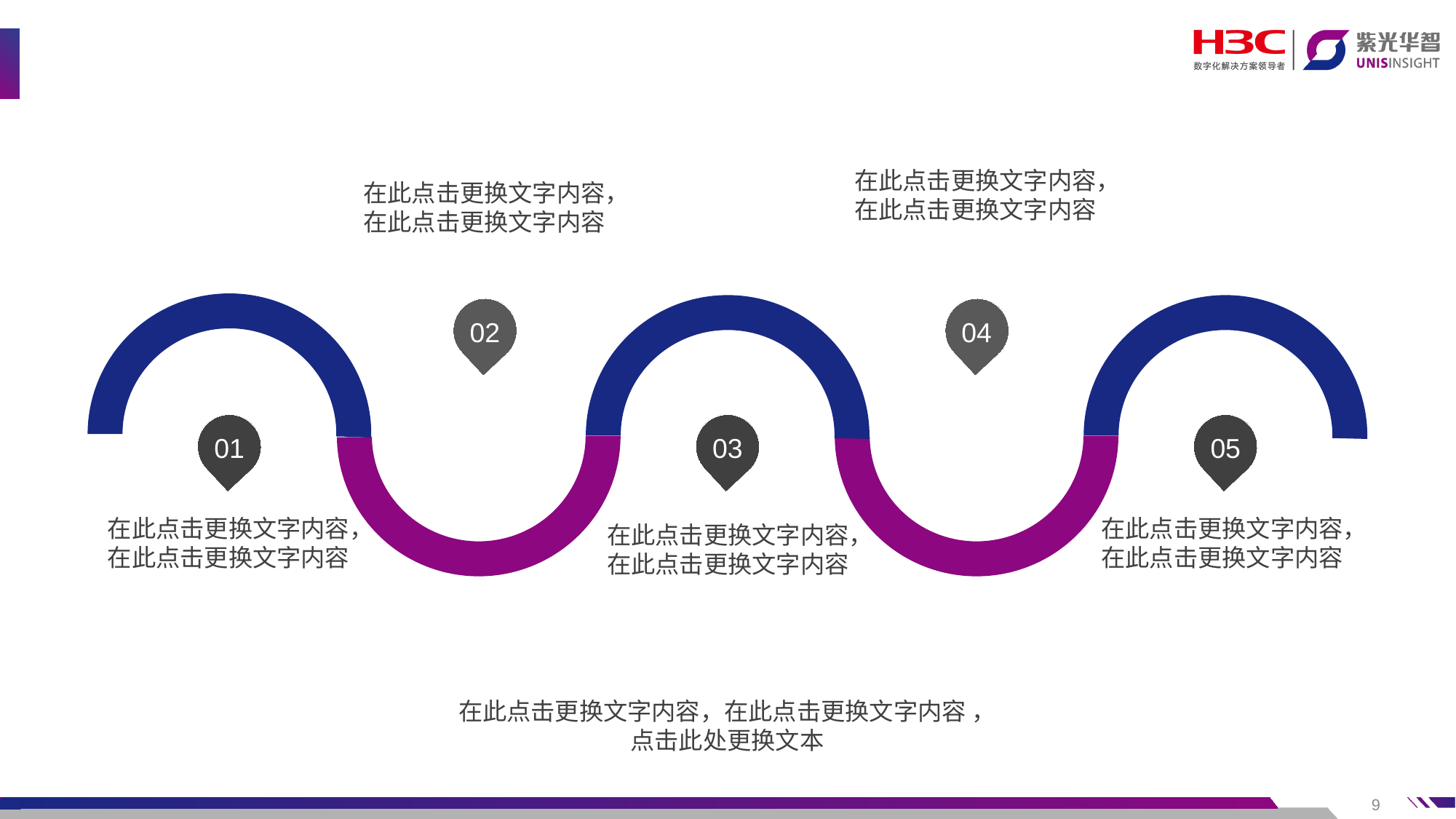

#
在此点击更换文字内容，在此点击更换文字内容
在此点击更换文字内容，在此点击更换文字内容

04

02

01

05

03
在此点击更换文字内容，在此点击更换文字内容
在此点击更换文字内容，在此点击更换文字内容
在此点击更换文字内容，在此点击更换文字内容
在此点击更换文字内容，在此点击更换文字内容 ，点击此处更换文本